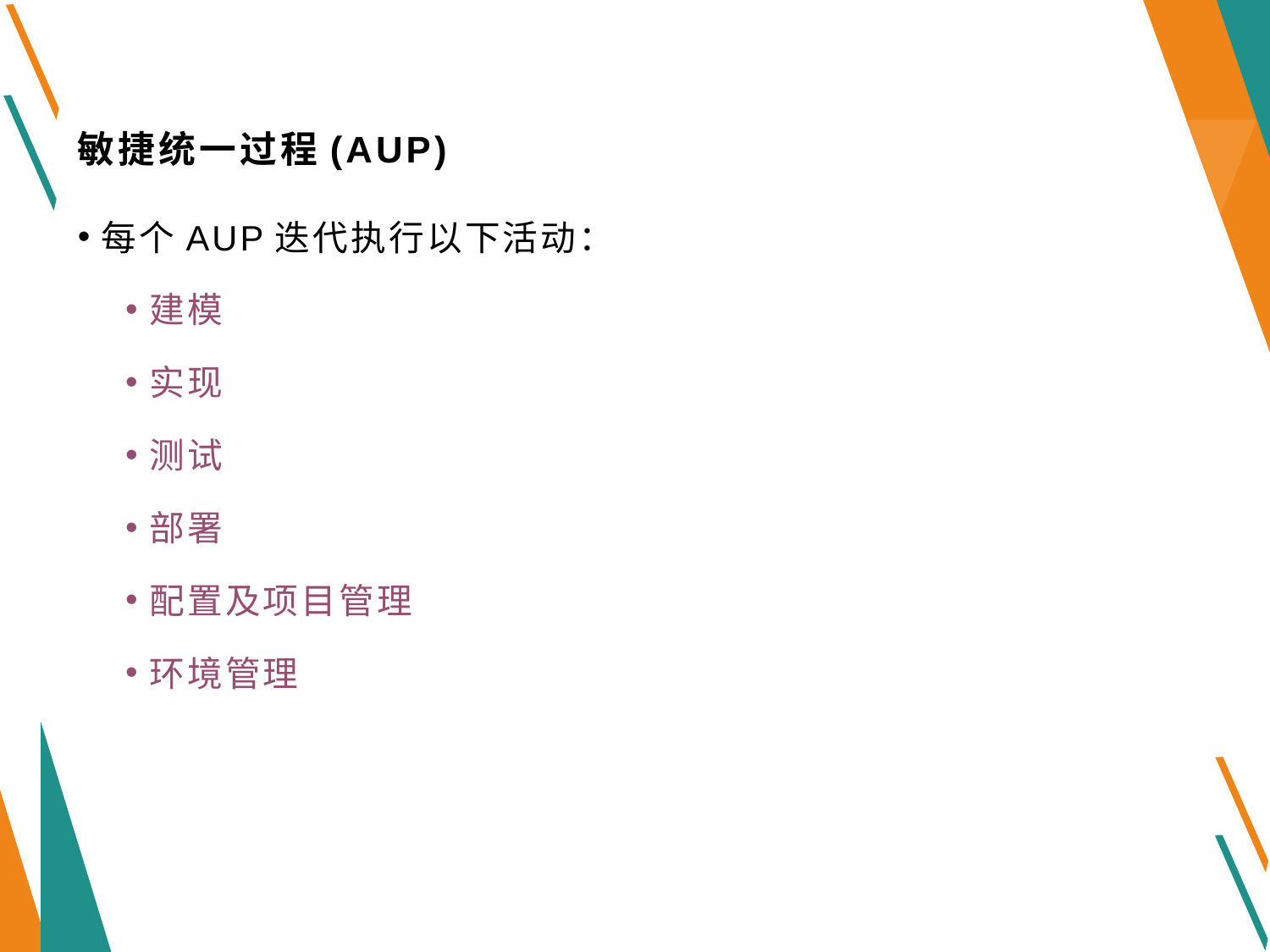

# 敏捷统一过程(AUP)
每个AUP迭代执行以下活动：
建模
实现
测试
部署
配置及项目管理
环境管理
19